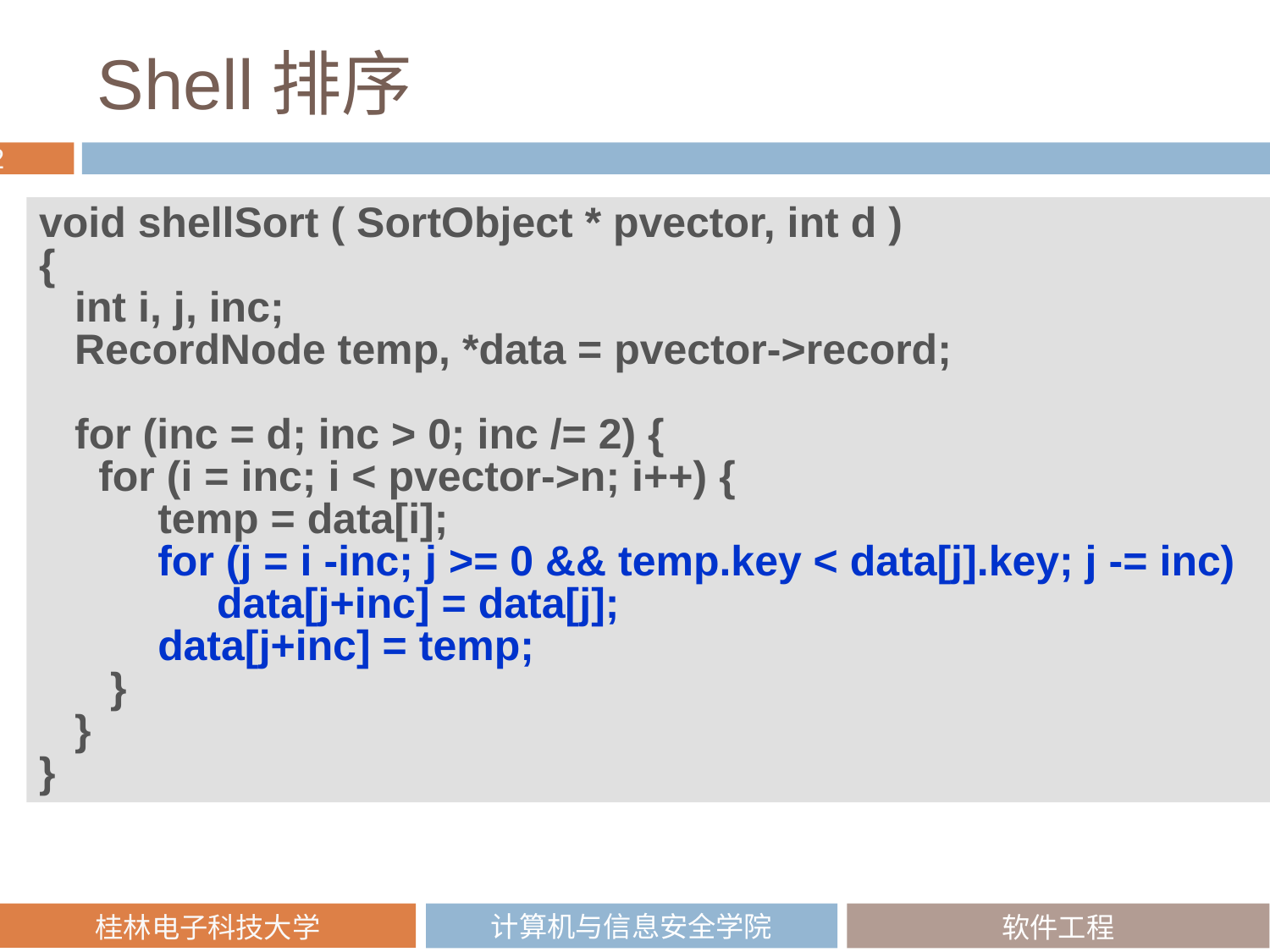

# Shell排序
void shellSort ( SortObject * pvector, int d )
{
   int i, j, inc;
   RecordNode temp, *data = pvector->record;

   for (inc = d; inc > 0; inc /= 2) {
     for (i = inc; i < pvector->n; i++) {
          temp = data[i];
          for (j = i -inc; j >= 0 && temp.key < data[j].key; j -= inc)
               data[j+inc] = data[j];
          data[j+inc] = temp;
      }
   }
}